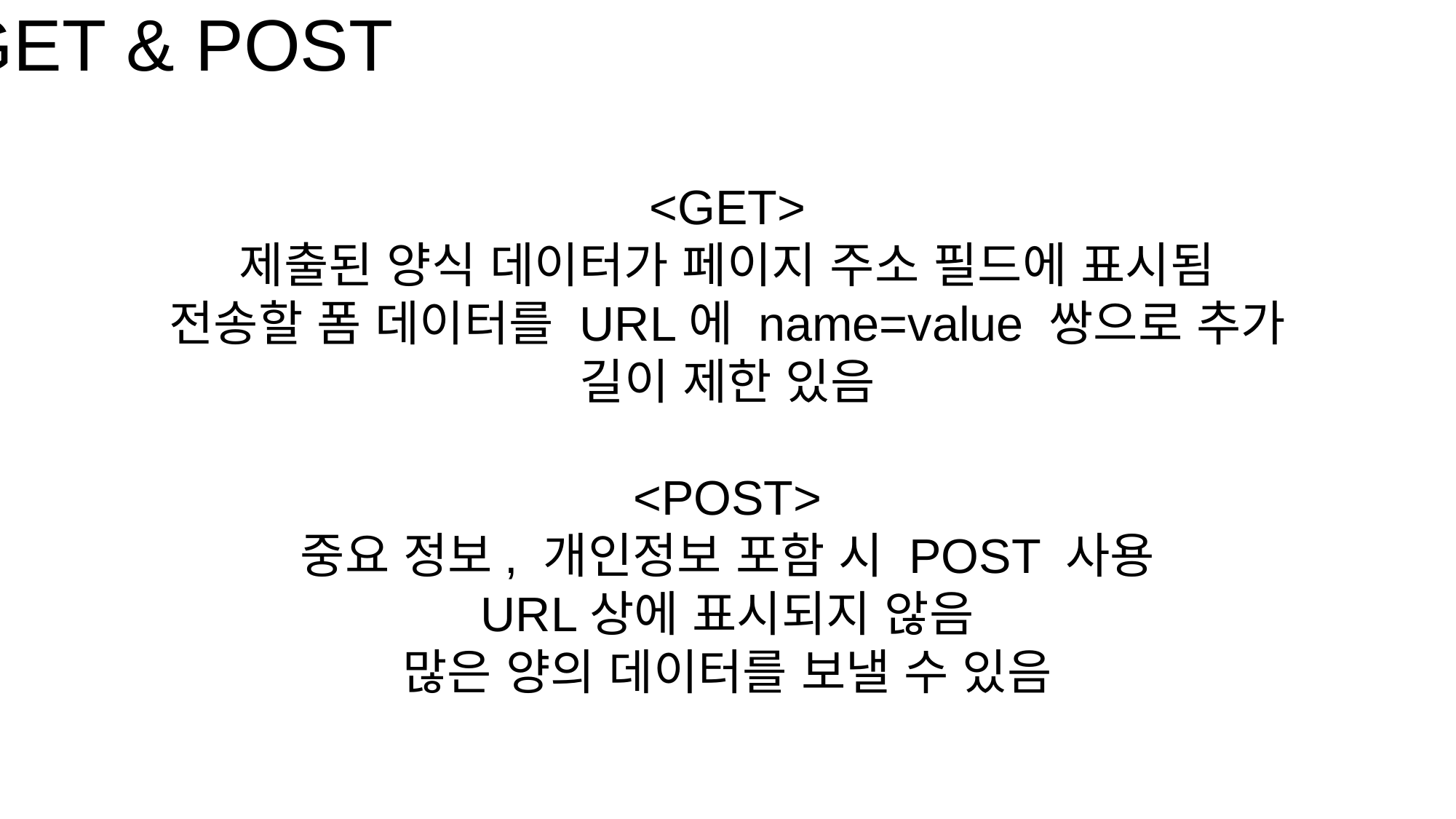

GET & POST
<GET>
제출된 양식 데이터가 페이지 주소 필드에 표시됨
전송할 폼 데이터를 URL에 name=value 쌍으로 추가
길이 제한 있음

<POST>
중요 정보, 개인정보 포함 시 POST 사용
URL상에 표시되지 않음
많은 양의 데이터를 보낼 수 있음